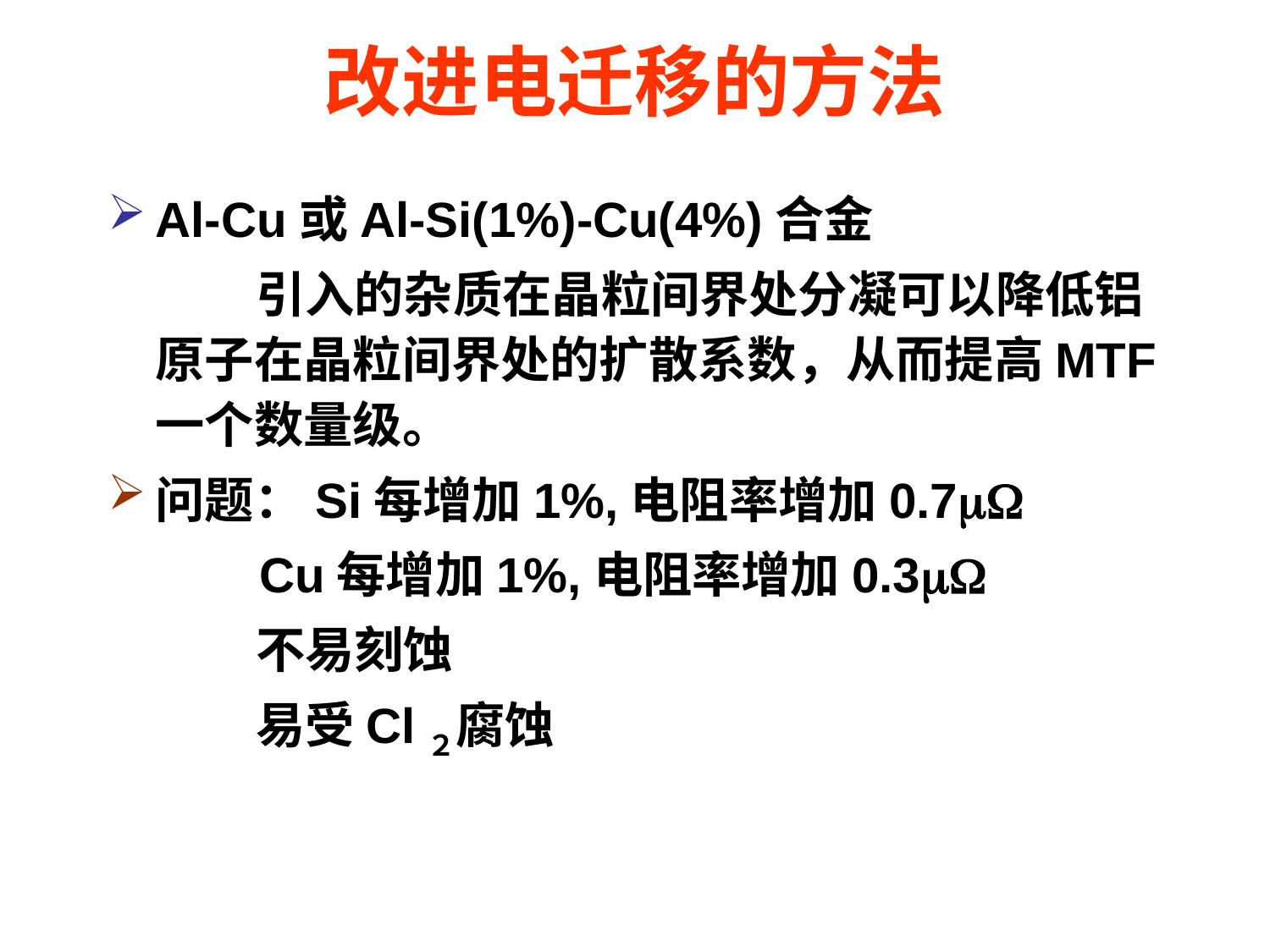

# 改进电迁移的方法
Al-Cu或Al-Si(1%)-Cu(4%)合金
　　　引入的杂质在晶粒间界处分凝可以降低铝原子在晶粒间界处的扩散系数，从而提高MTF一个数量级。
问题：Si每增加1%,电阻率增加0.7μΩ
           Cu每增加1%,电阻率增加0.3μΩ
　　　不易刻蚀
　　　易受Cl２腐蚀

28